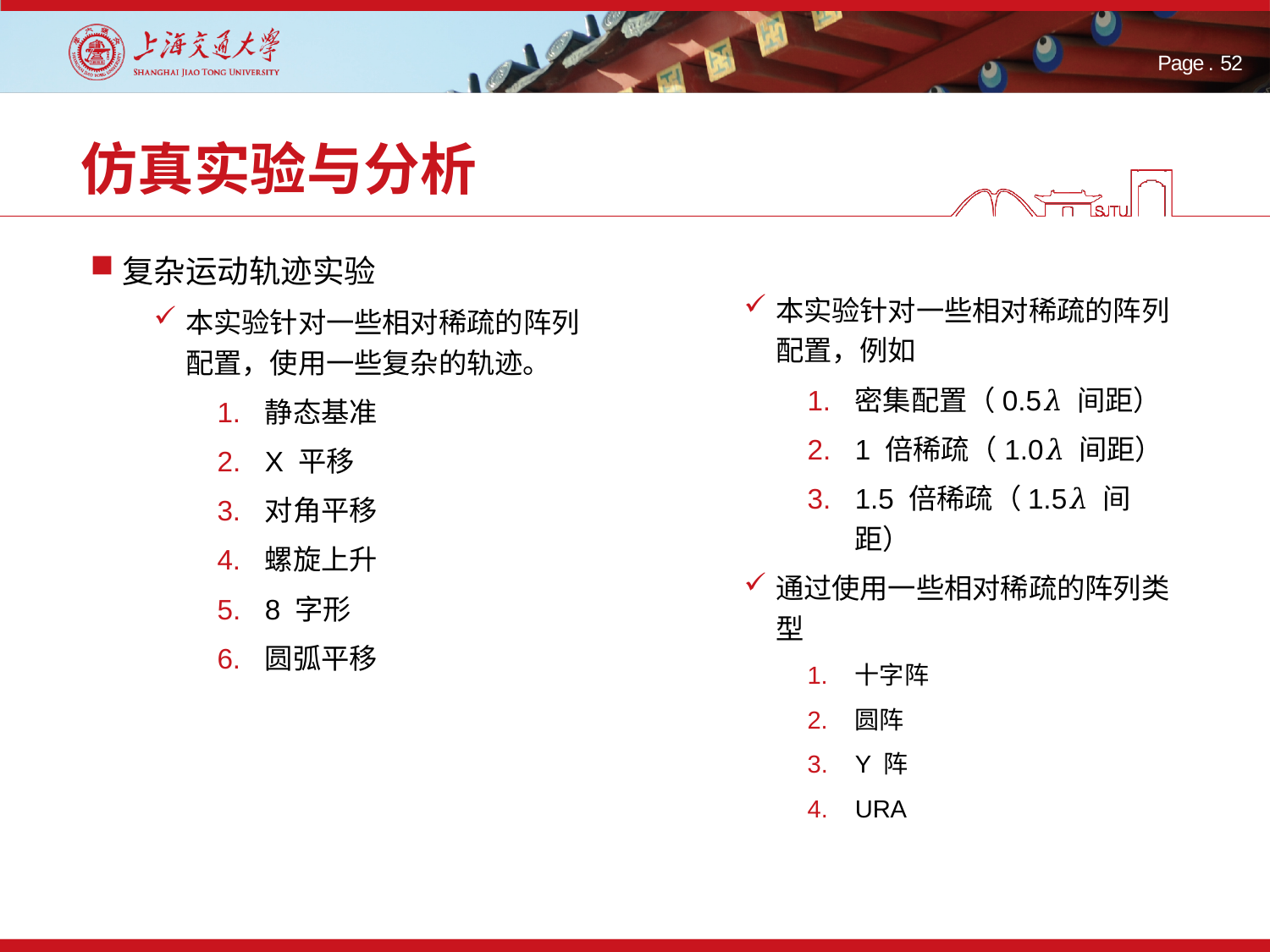

# 仿真实验与分析
复杂运动轨迹实验
本实验针对一些相对稀疏的阵列配置，使用一些复杂的轨迹。
静态基准
X 平移
对角平移
螺旋上升
8 字形
圆弧平移

本实验针对一些相对稀疏的阵列配置，例如
密集配置（0.5𝜆 间距）
1 倍稀疏（1.0𝜆 间距）
1.5 倍稀疏（1.5𝜆 间距）
通过使用一些相对稀疏的阵列类型
十字阵
圆阵
Y 阵
URA